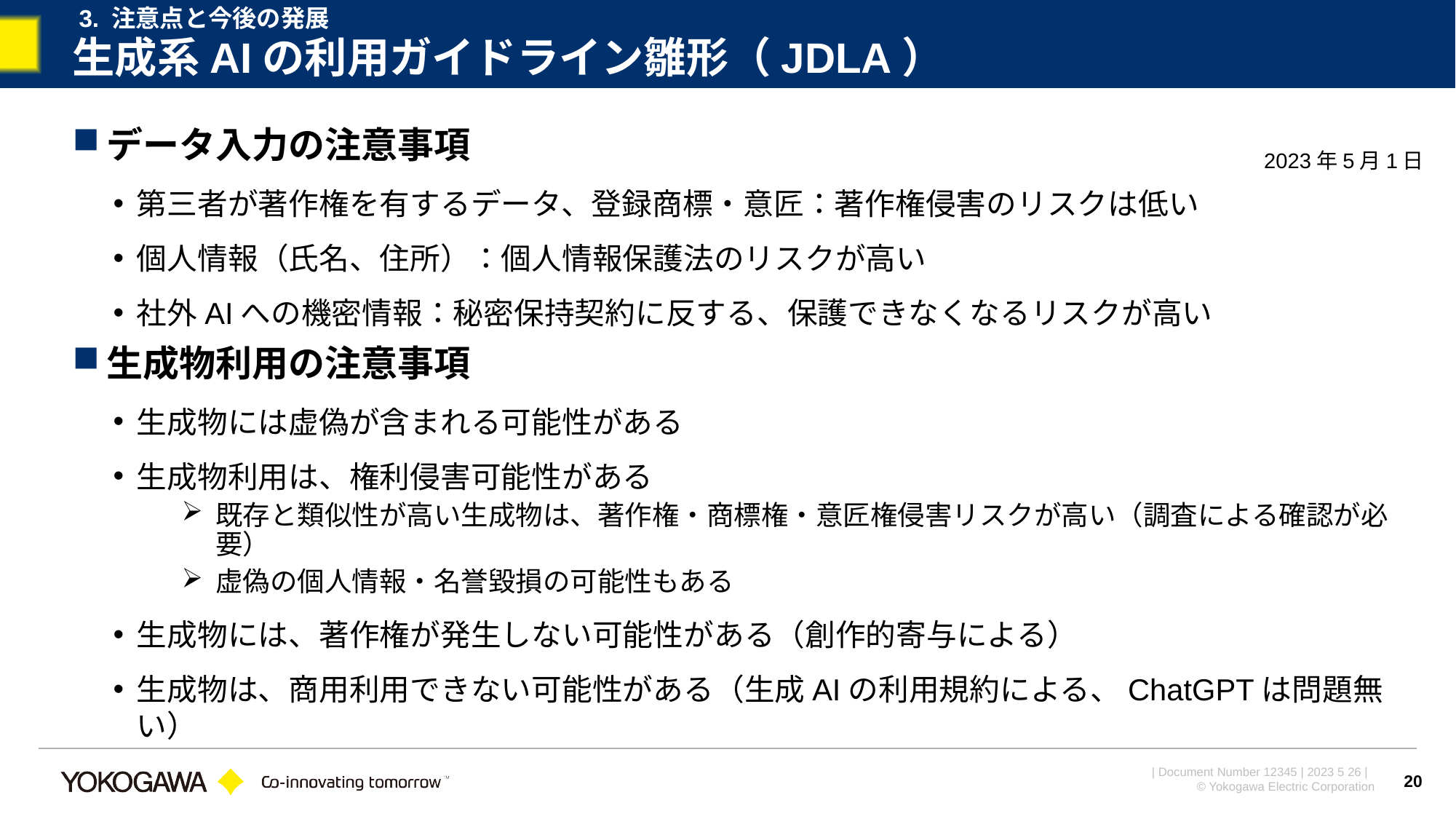

3. 注意点と今後の発展
# 生成系AIの利用ガイドライン雛形（JDLA）
データ入力の注意事項
第三者が著作権を有するデータ、登録商標・意匠：著作権侵害のリスクは低い
個人情報（氏名、住所）：個人情報保護法のリスクが高い
社外AIへの機密情報：秘密保持契約に反する、保護できなくなるリスクが高い
生成物利用の注意事項
生成物には虚偽が含まれる可能性がある
生成物利用は、権利侵害可能性がある
既存と類似性が高い生成物は、著作権・商標権・意匠権侵害リスクが高い（調査による確認が必要）
虚偽の個人情報・名誉毀損の可能性もある
生成物には、著作権が発生しない可能性がある（創作的寄与による）
生成物は、商用利用できない可能性がある（生成AIの利用規約による、ChatGPTは問題無い）
2023年5月1日
20